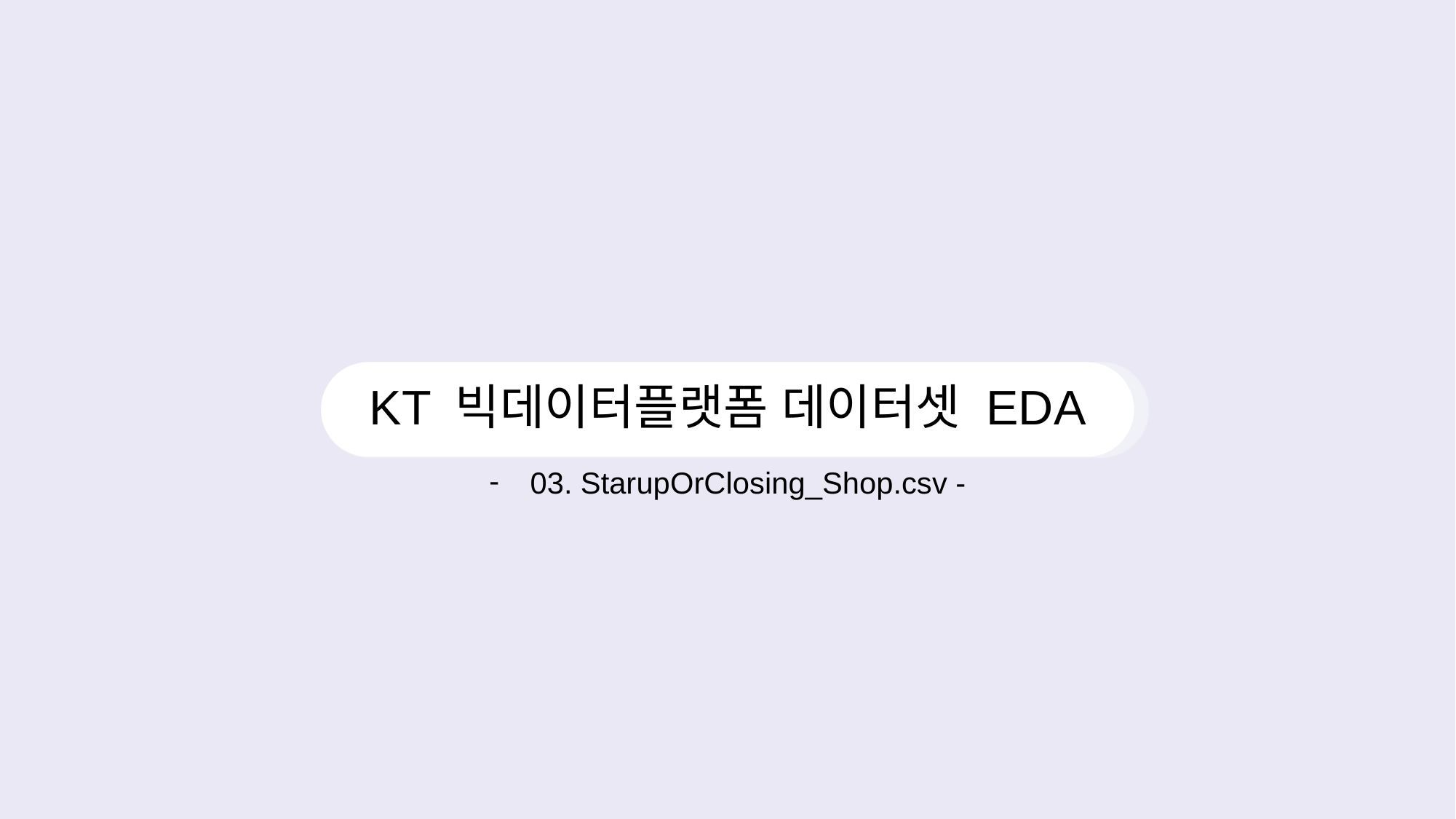

# KT 빅데이터플랫폼 데이터셋 EDA
03. StarupOrClosing_Shop.csv -